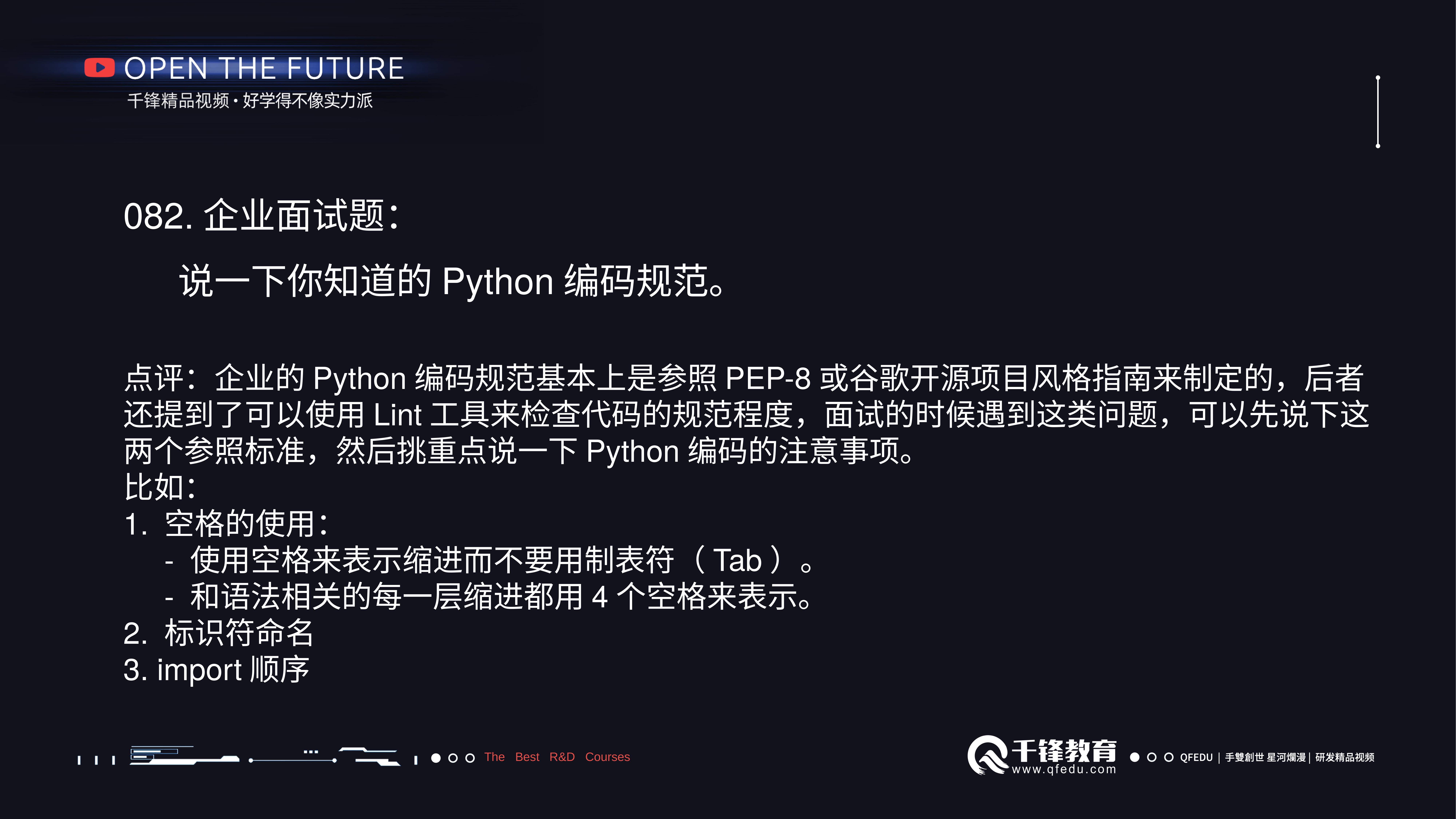

082.企业面试题：
说一下你知道的Python编码规范。
点评：企业的Python编码规范基本上是参照PEP-8或谷歌开源项目风格指南来制定的，后者还提到了可以使用Lint工具来检查代码的规范程度，面试的时候遇到这类问题，可以先说下这两个参照标准，然后挑重点说一下Python编码的注意事项。
比如：
1. 空格的使用：
- 使用空格来表示缩进而不要用制表符（Tab）。
- 和语法相关的每一层缩进都用4个空格来表示。
2. 标识符命名
3. import顺序